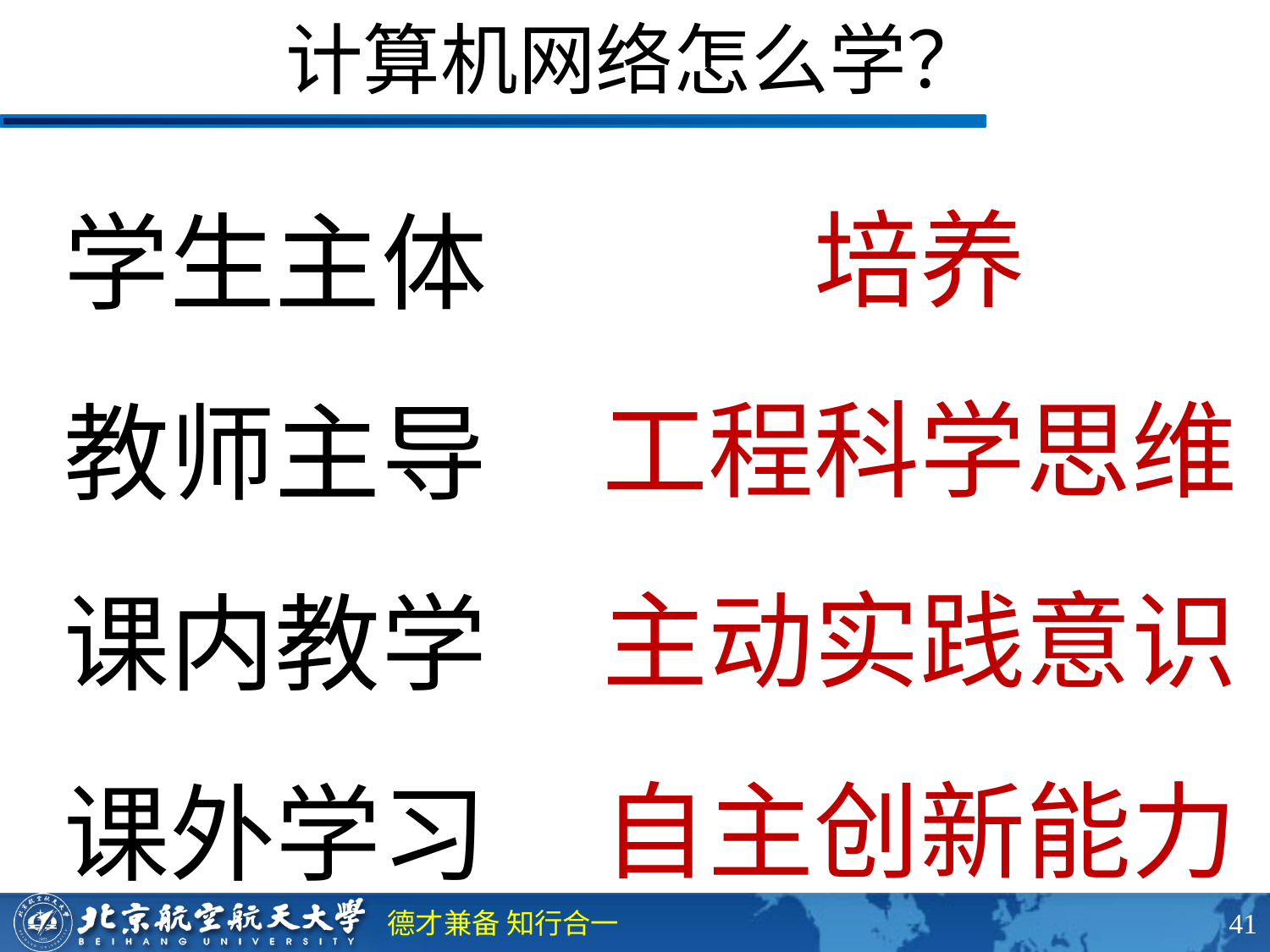

# 计算机网络怎么学？

培养
工程科学思维
主动实践意识
自主创新能力
学生主体
教师主导
课内教学
课外学习
41